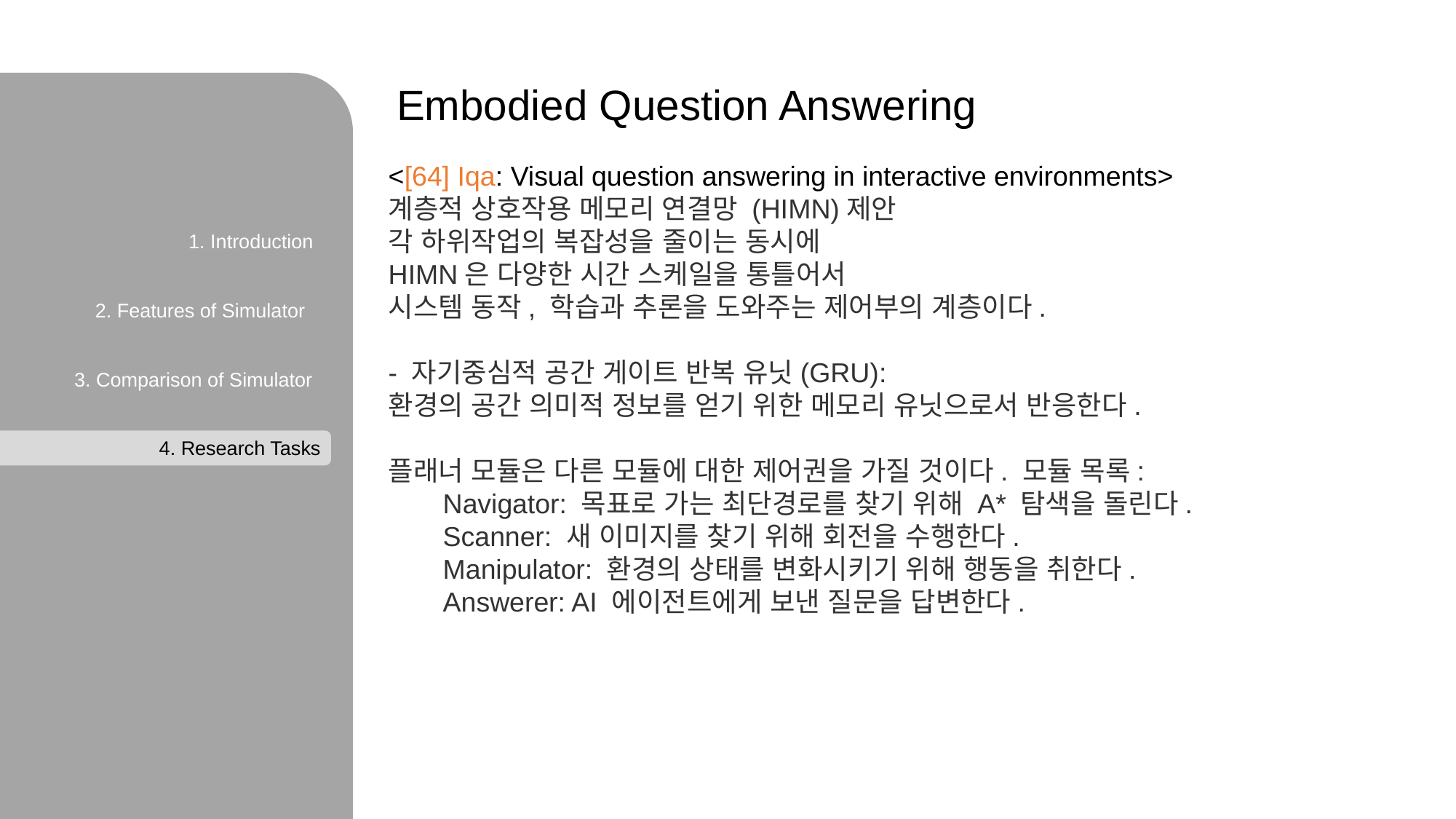

Embodied Question Answering
<[64] Iqa: Visual question answering in interactive environments>
계층적 상호작용 메모리 연결망 (HIMN)제안
각 하위작업의 복잡성을 줄이는 동시에
HIMN은 다양한 시간 스케일을 통틀어서
시스템 동작, 학습과 추론을 도와주는 제어부의 계층이다.

- 자기중심적 공간 게이트 반복 유닛(GRU):
환경의 공간 의미적 정보를 얻기 위한 메모리 유닛으로서 반응한다.
플래너 모듈은 다른 모듈에 대한 제어권을 가질 것이다. 모듈 목록:
Navigator: 목표로 가는 최단경로를 찾기 위해 A* 탐색을 돌린다.
Scanner: 새 이미지를 찾기 위해 회전을 수행한다.
Manipulator: 환경의 상태를 변화시키기 위해 행동을 취한다.
Answerer: AI 에이전트에게 보낸 질문을 답변한다.

1. Introduction
2. Features of Simulator
3. Comparison of Simulator

4. Research Tasks